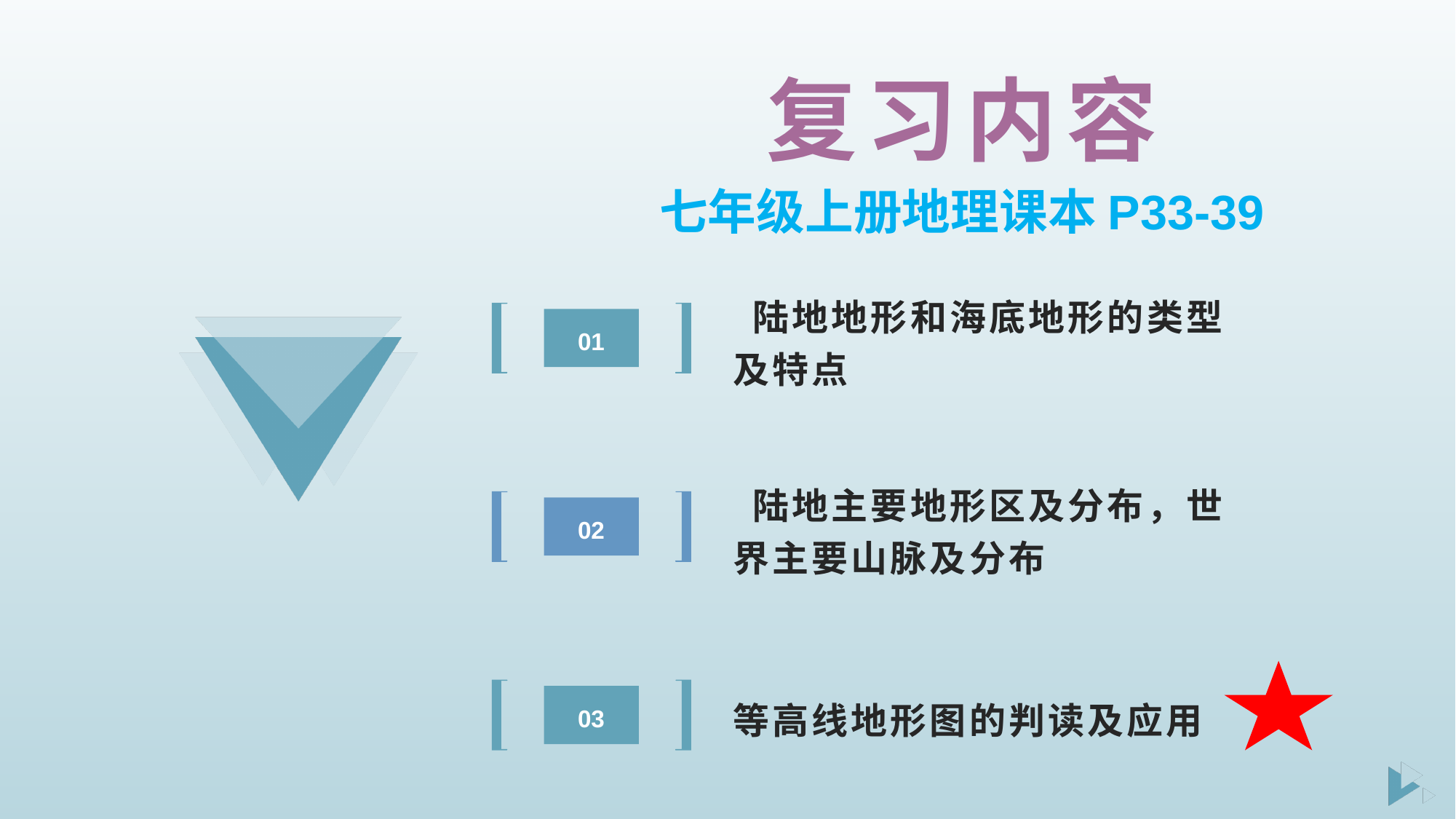

复习内容
七年级上册地理课本P33-39
 陆地地形和海底地形的类型及特点

01
 陆地主要地形区及分布，世界主要山脉及分布

02
等高线地形图的判读及应用

03